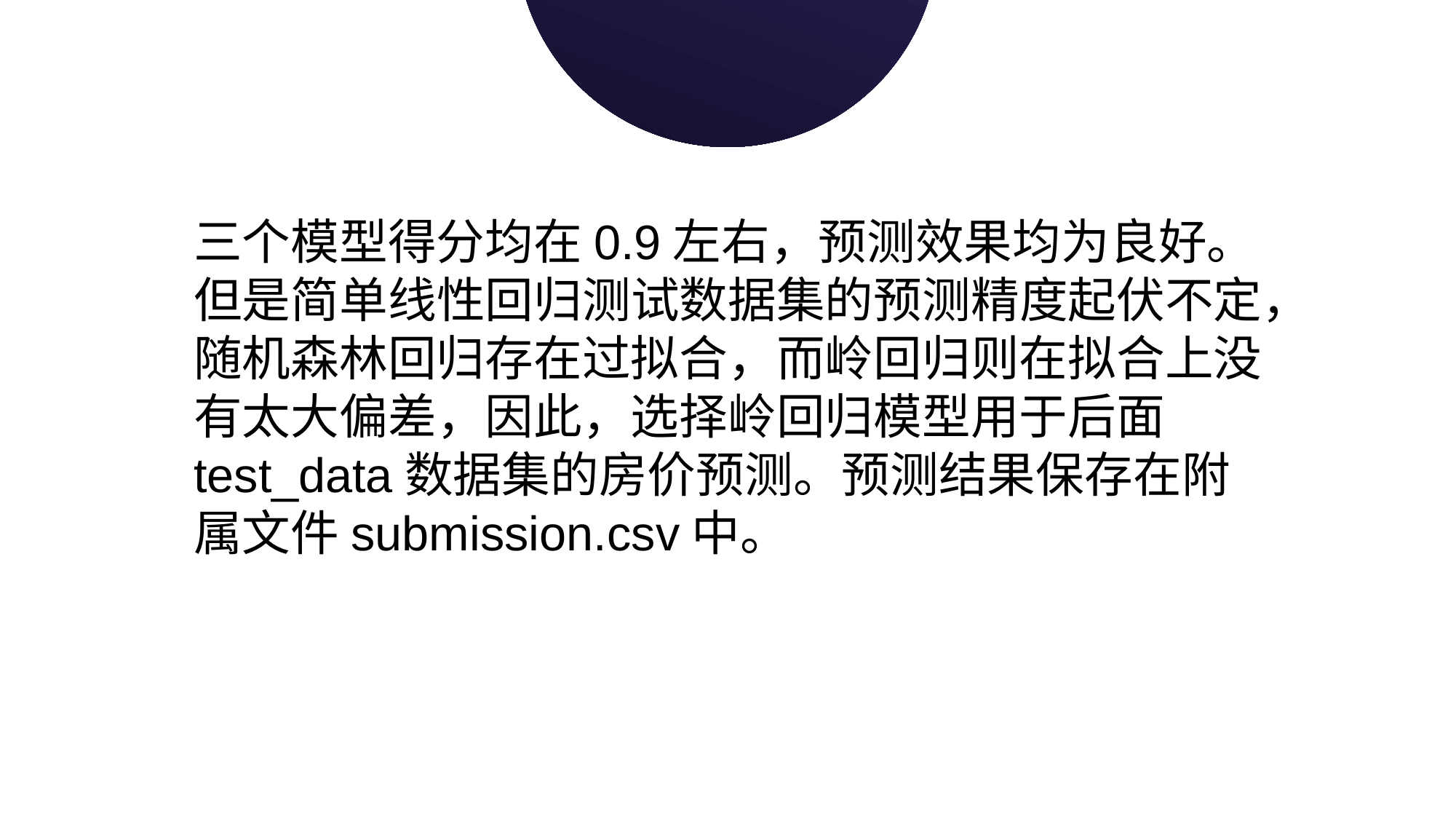

三个模型得分均在0.9左右，预测效果均为良好。但是简单线性回归测试数据集的预测精度起伏不定，随机森林回归存在过拟合，而岭回归则在拟合上没有太大偏差，因此，选择岭回归模型用于后面test_data数据集的房价预测。预测结果保存在附属文件submission.csv中。